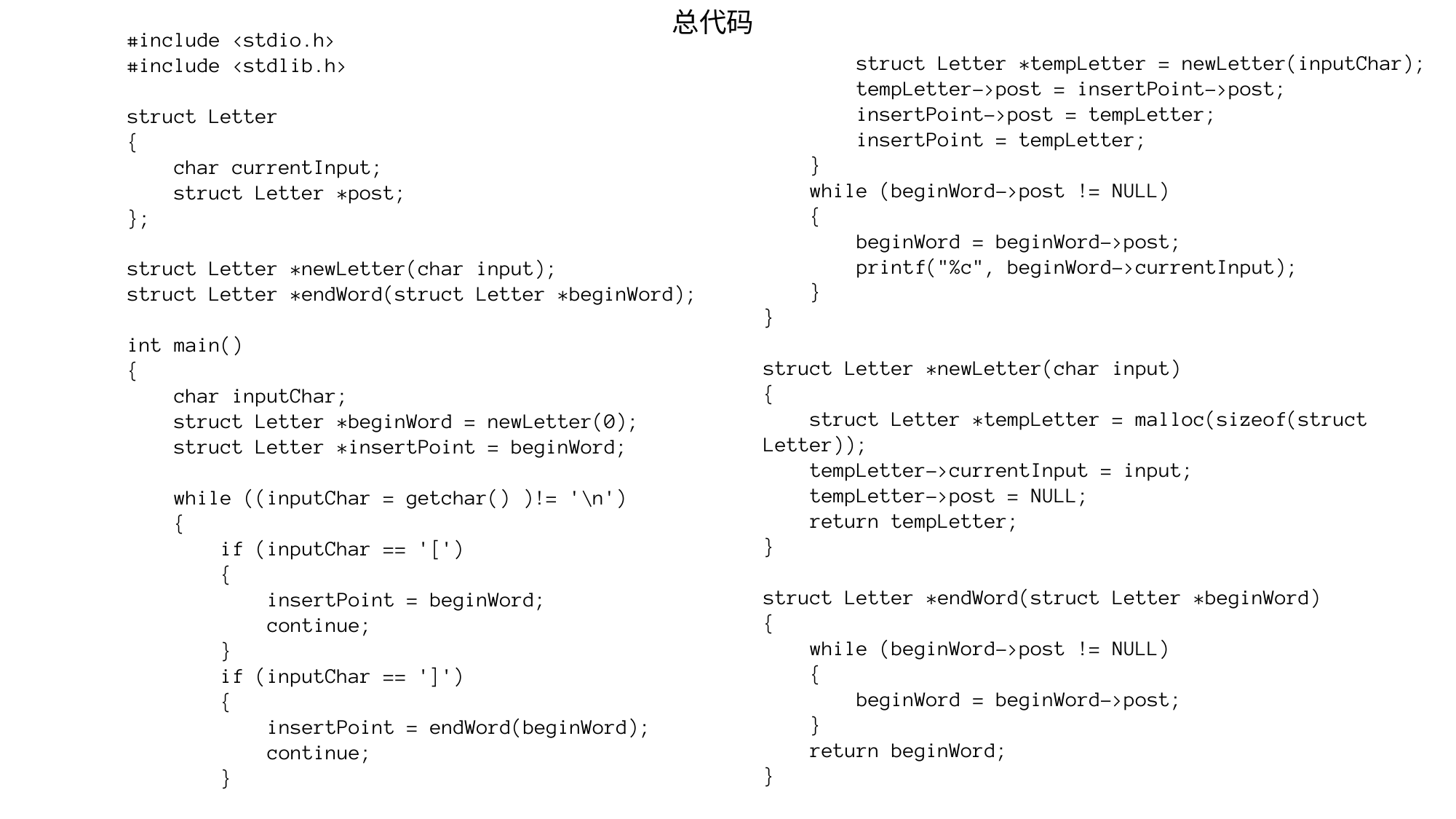

总代码

        struct Letter *tempLetter = newLetter(inputChar);
        tempLetter->post = insertPoint->post;
        insertPoint->post = tempLetter;
        insertPoint = tempLetter;
    }
    while (beginWord->post != NULL)
    {
        beginWord = beginWord->post;
        printf("%c", beginWord->currentInput);
    }
}

struct Letter *newLetter(char input)
{
    struct Letter *tempLetter = malloc(sizeof(struct Letter));
    tempLetter->currentInput = input;
    tempLetter->post = NULL;
    return tempLetter;
}

struct Letter *endWord(struct Letter *beginWord)
{
    while (beginWord->post != NULL)
    {
        beginWord = beginWord->post;
    }
    return beginWord;
}
#include <stdio.h>
#include <stdlib.h>
struct Letter
{
    char currentInput;
    struct Letter *post;
};
struct Letter *newLetter(char input);
struct Letter *endWord(struct Letter *beginWord);
int main()
{
    char inputChar;
    struct Letter *beginWord = newLetter(0);
    struct Letter *insertPoint = beginWord;
    while ((inputChar = getchar() )!= '\n')
    {
        if (inputChar == '[')
        {
            insertPoint = beginWord;
            continue;
        }
        if (inputChar == ']')
        {
            insertPoint = endWord(beginWord);
            continue;
        }